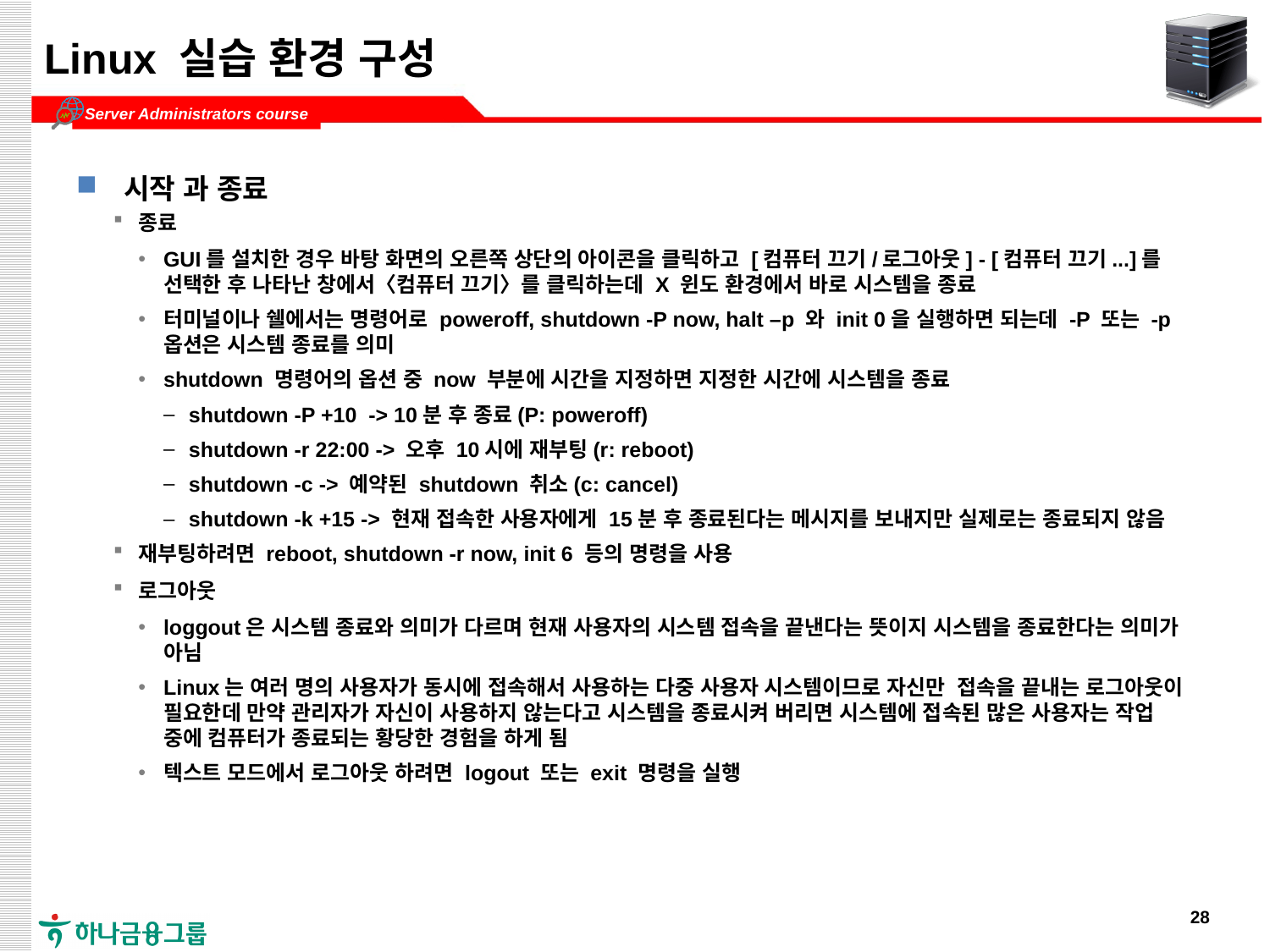

# Linux 실습 환경 구성
시작 과 종료
종료
GUI를 설치한 경우 바탕 화면의 오른쪽 상단의 아이콘을 클릭하고 [컴퓨터 끄기/로그아웃] - [컴퓨터 끄기...]를 선택한 후 나타난 창에서〈컴퓨터 끄기〉를 클릭하는데 X 윈도 환경에서 바로 시스템을 종료
터미널이나 쉘에서는 명령어로 poweroff, shutdown -P now, halt –p 와 init 0을 실행하면 되는데 -P 또는 -p 옵션은 시스템 종료를 의미
shutdown 명령어의 옵션 중 now 부분에 시간을 지정하면 지정한 시간에 시스템을 종료
shutdown -P +10  -> 10분 후 종료(P: poweroff)
shutdown -r 22:00 -> 오후 10시에 재부팅(r: reboot)
shutdown -c -> 예약된 shutdown 취소(c: cancel)
shutdown -k +15 -> 현재 접속한 사용자에게 15분 후 종료된다는 메시지를 보내지만 실제로는 종료되지 않음
재부팅하려면 reboot, shutdown -r now, init 6 등의 명령을 사용
로그아웃
loggout은 시스템 종료와 의미가 다르며 현재 사용자의 시스템 접속을 끝낸다는 뜻이지 시스템을 종료한다는 의미가 아님
Linux는 여러 명의 사용자가 동시에 접속해서 사용하는 다중 사용자 시스템이므로 자신만  접속을 끝내는 로그아웃이 필요한데 만약 관리자가 자신이 사용하지 않는다고 시스템을 종료시켜 버리면 시스템에 접속된 많은 사용자는 작업 중에 컴퓨터가 종료되는 황당한 경험을 하게 됨
텍스트 모드에서 로그아웃 하려면 logout 또는 exit 명령을 실행

실습1~7